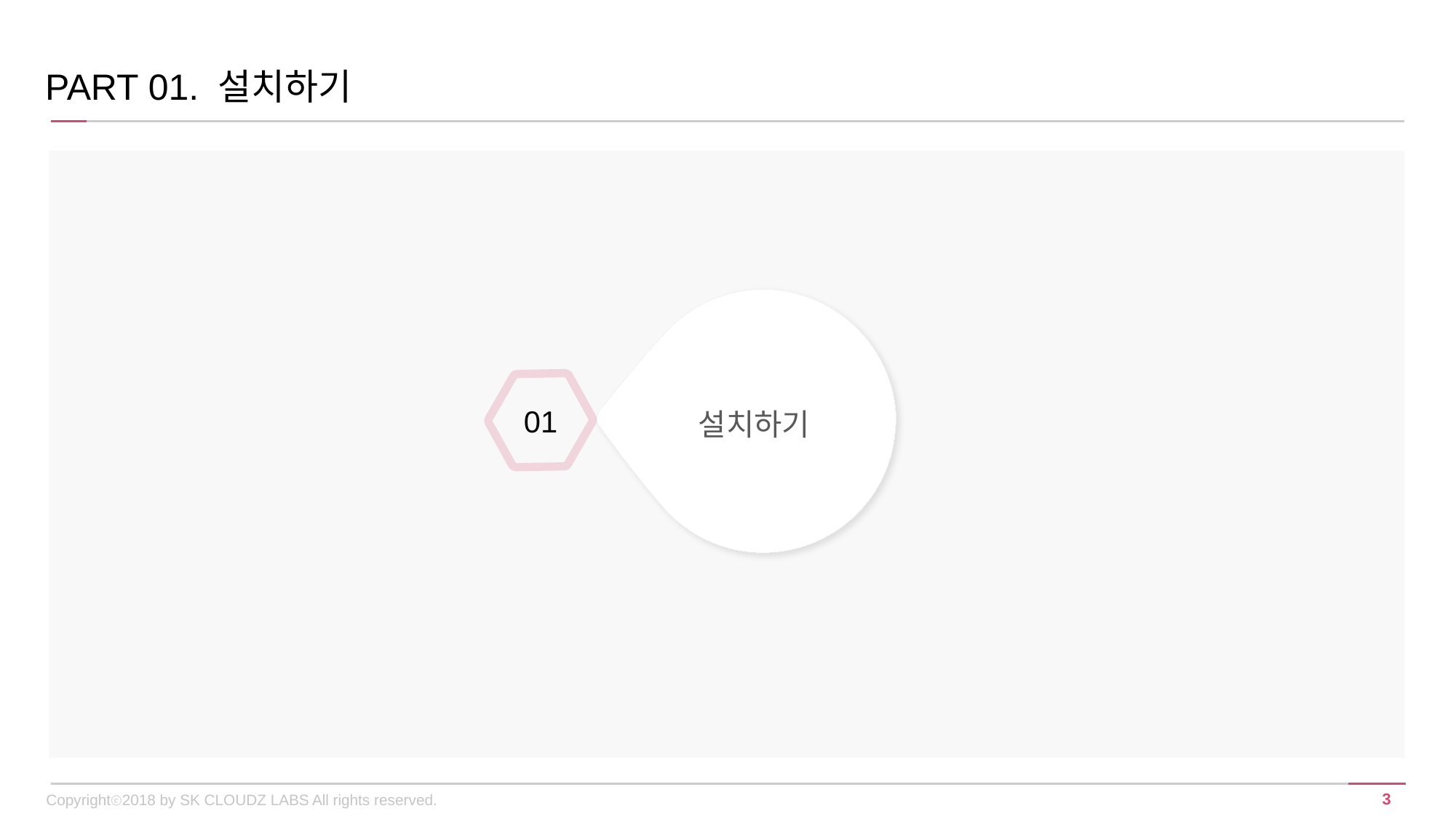

PART 01. 설치하기

설치하기
01
Copyrightⓒ2018 by SK CLOUDZ LABS All rights reserved.